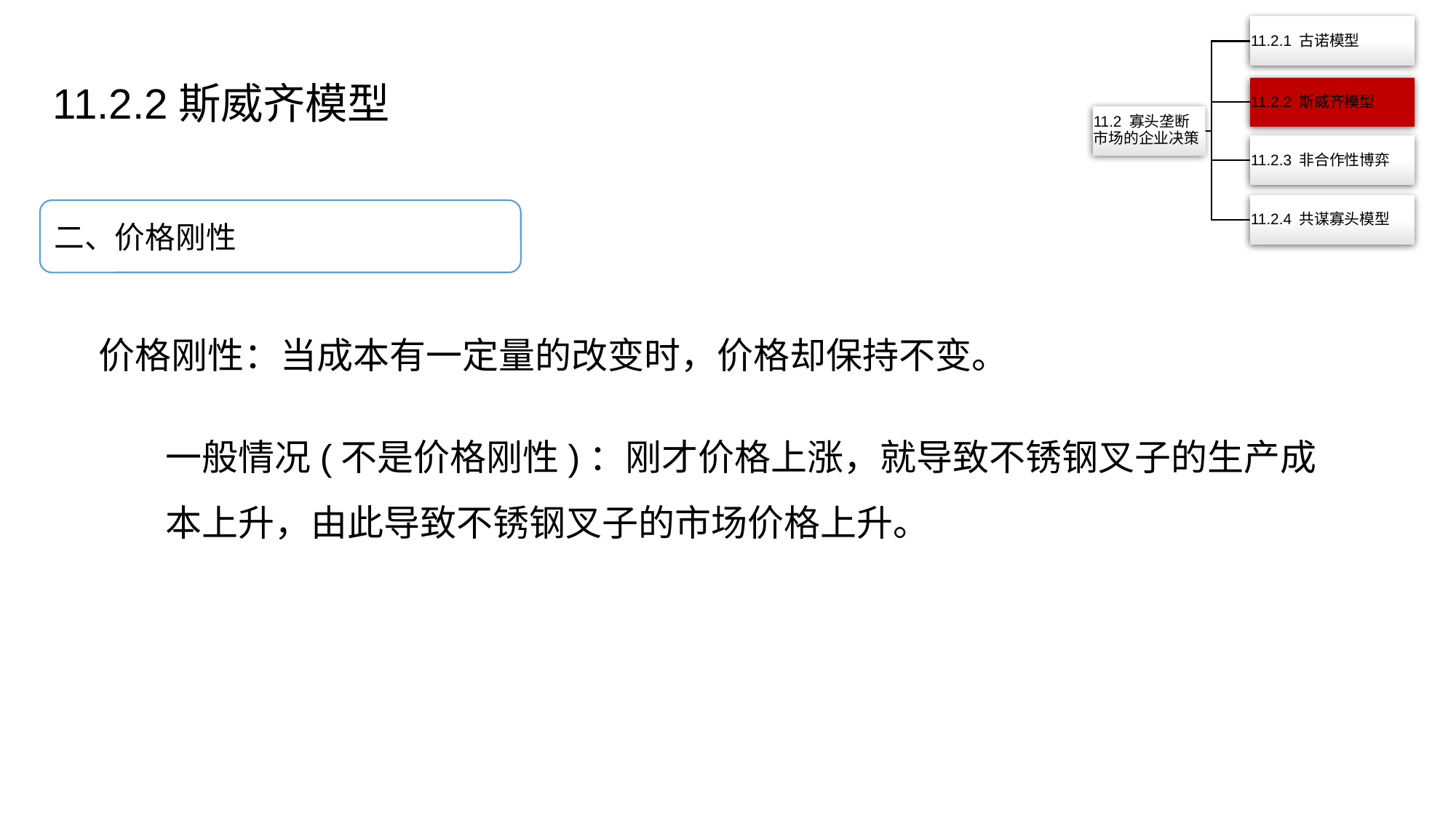

11.2 寡头垄断市场的企业决策
11.2.1 古诺模型
11.2.2 斯威齐模型
11.2.3 非合作性博弈
11.2.4 共谋寡头模型
11.2.2斯威齐模型
二、价格刚性
价格刚性：当成本有一定量的改变时，价格却保持不变。
一般情况(不是价格刚性)：刚才价格上涨，就导致不锈钢叉子的生产成本上升，由此导致不锈钢叉子的市场价格上升。